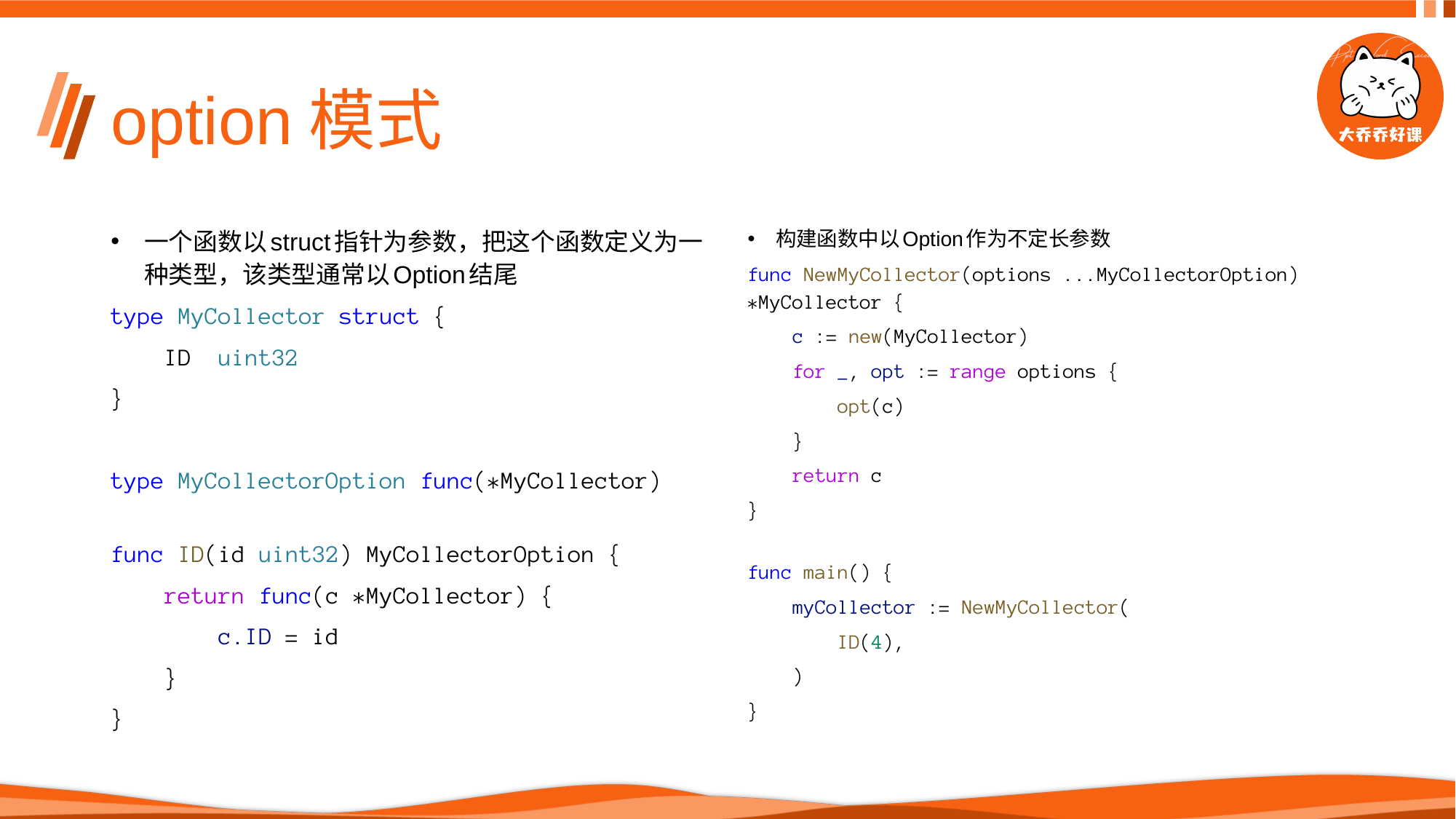

# option模式
一个函数以struct指针为参数，把这个函数定义为一种类型，该类型通常以Option结尾
type MyCollector struct {
    ID  uint32
}

type MyCollectorOption func(*MyCollector)
func ID(id uint32) MyCollectorOption {
    return func(c *MyCollector) {
        c.ID = id
    }
}
构建函数中以Option作为不定长参数
func NewMyCollector(options ...MyCollectorOption) *MyCollector {
    c := new(MyCollector)
    for _, opt := range options {
        opt(c)
    }
    return c
}
func main() {
    myCollector := NewMyCollector(
        ID(4),
    )
}